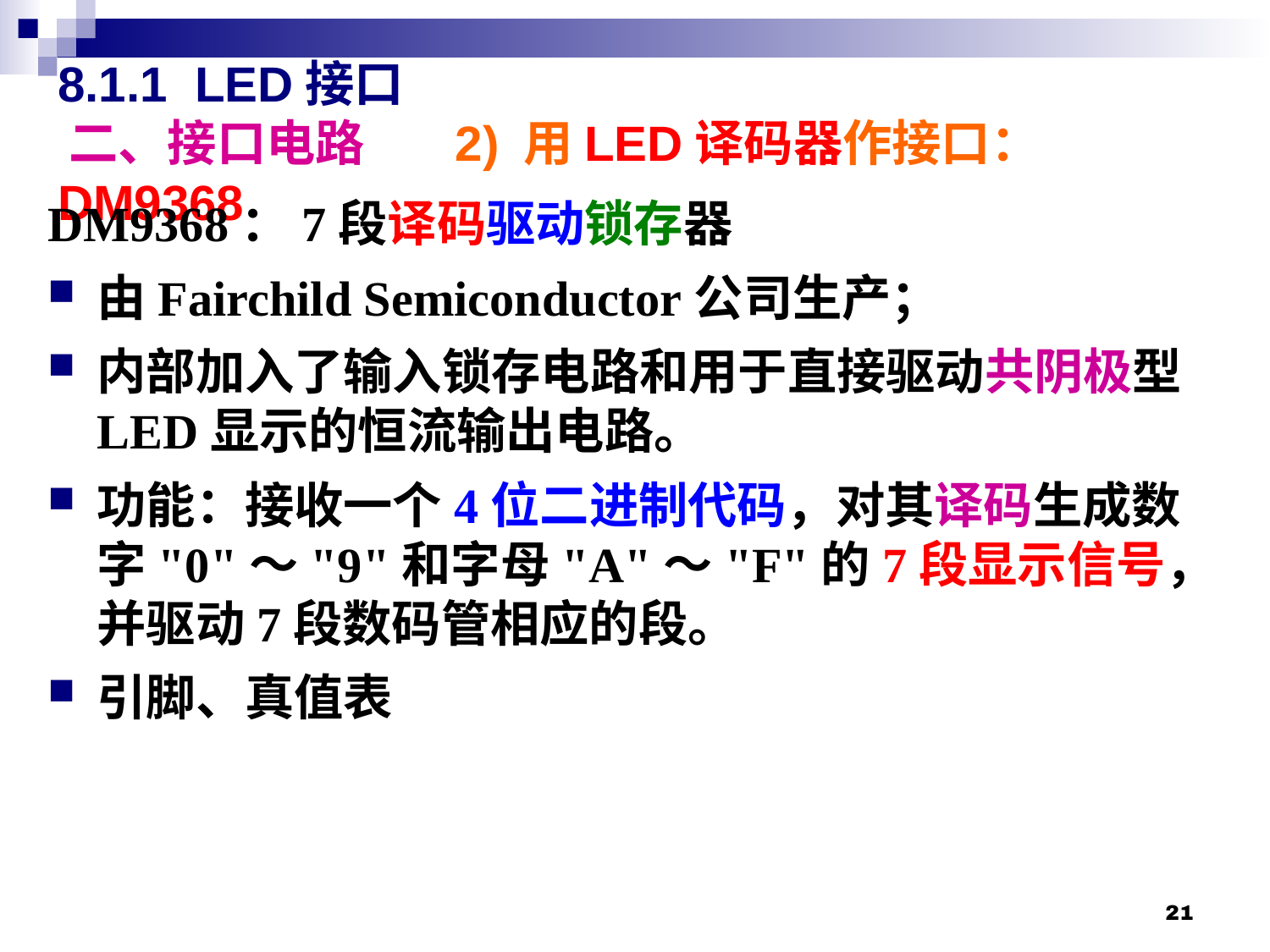

# 8.1.1  LED接口 二、接口电路       2) 用LED译码器作接口：DM9368
DM9368：7段译码驱动锁存器
由Fairchild Semiconductor公司生产；
内部加入了输入锁存电路和用于直接驱动共阴极型LED显示的恒流输出电路。
功能：接收一个4位二进制代码，对其译码生成数字"0"～"9"和字母"A"～"F"的7段显示信号，并驱动7段数码管相应的段。
引脚、真值表
21